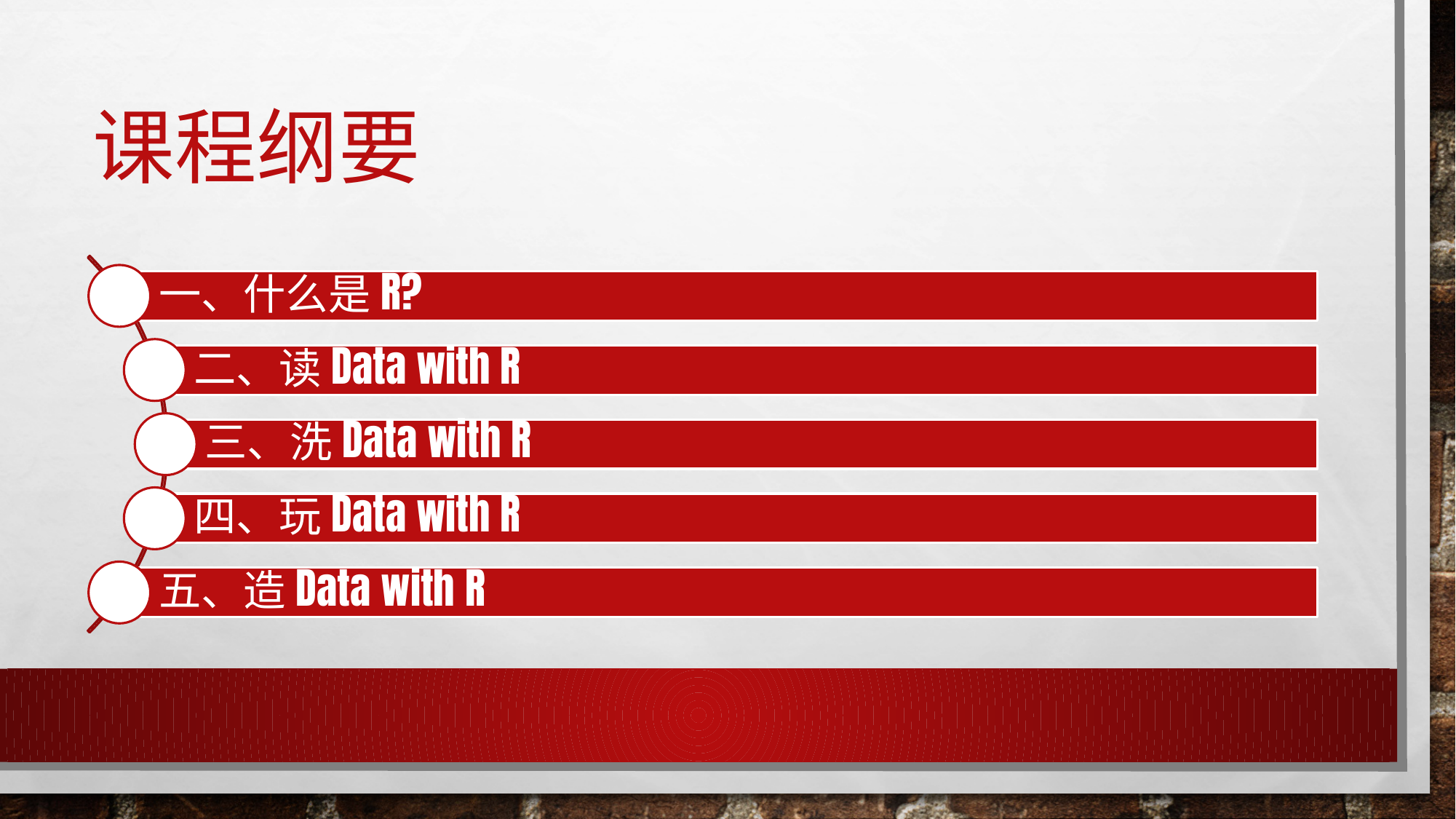

# 课程纲要
一、什么是R?
二、读Data with R
三、洗Data with R
四、玩Data with R
五、造Data with R